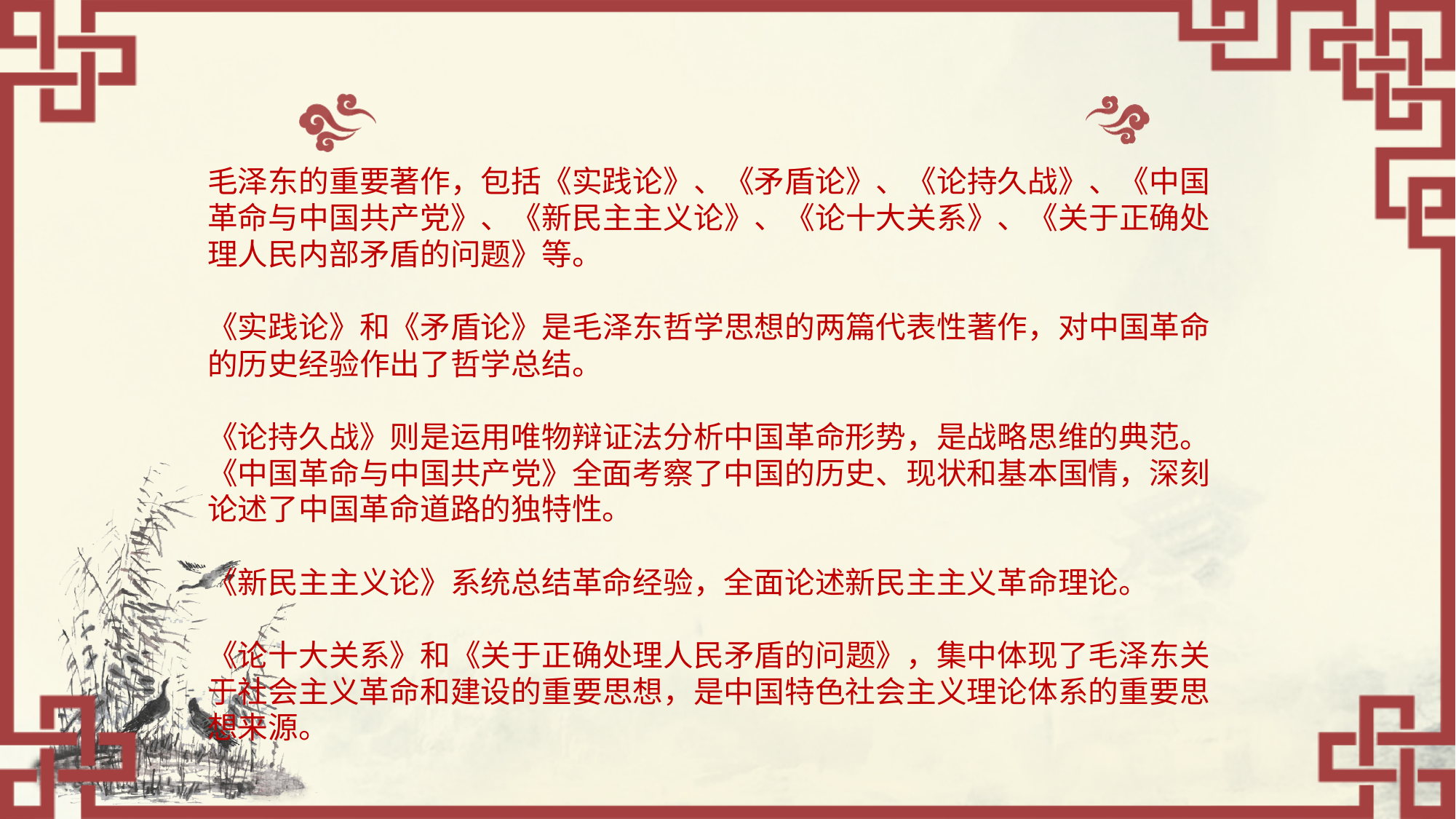

毛泽东的重要著作，包括《实践论》、《矛盾论》、《论持久战》、《中国革命与中国共产党》、《新民主主义论》、《论十大关系》、《关于正确处理人民内部矛盾的问题》等。

《实践论》和《矛盾论》是毛泽东哲学思想的两篇代表性著作，对中国革命的历史经验作出了哲学总结。

《论持久战》则是运用唯物辩证法分析中国革命形势，是战略思维的典范。《中国革命与中国共产党》全面考察了中国的历史、现状和基本国情，深刻论述了中国革命道路的独特性。

《新民主主义论》系统总结革命经验，全面论述新民主主义革命理论。

《论十大关系》和《关于正确处理人民矛盾的问题》，集中体现了毛泽东关于社会主义革命和建设的重要思想，是中国特色社会主义理论体系的重要思想来源。